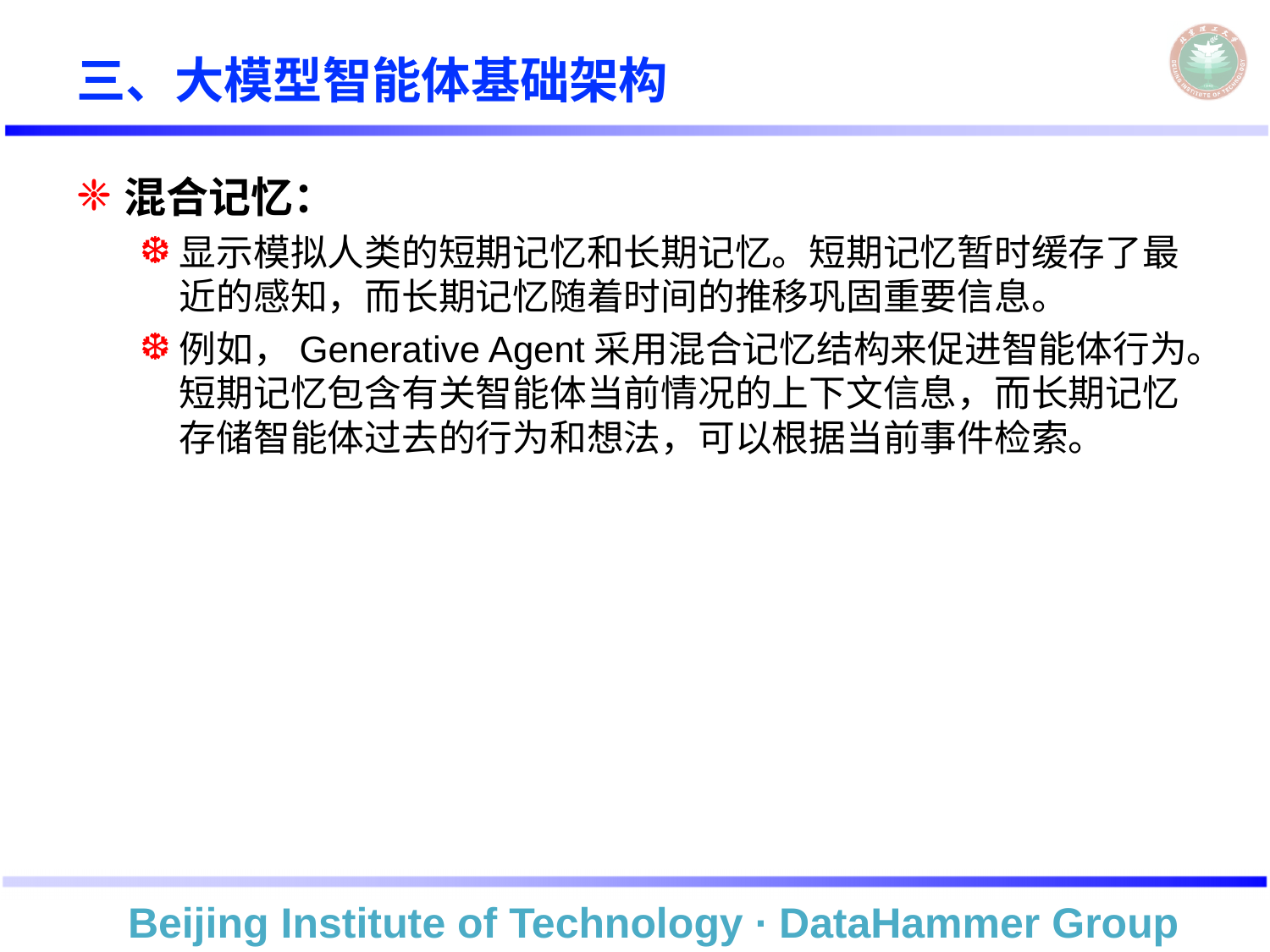

# 三、大模型智能体基础架构
混合记忆：
显示模拟人类的短期记忆和长期记忆。短期记忆暂时缓存了最近的感知，而长期记忆随着时间的推移巩固重要信息。
例如，Generative Agent采用混合记忆结构来促进智能体行为。短期记忆包含有关智能体当前情况的上下文信息，而长期记忆存储智能体过去的行为和想法，可以根据当前事件检索。